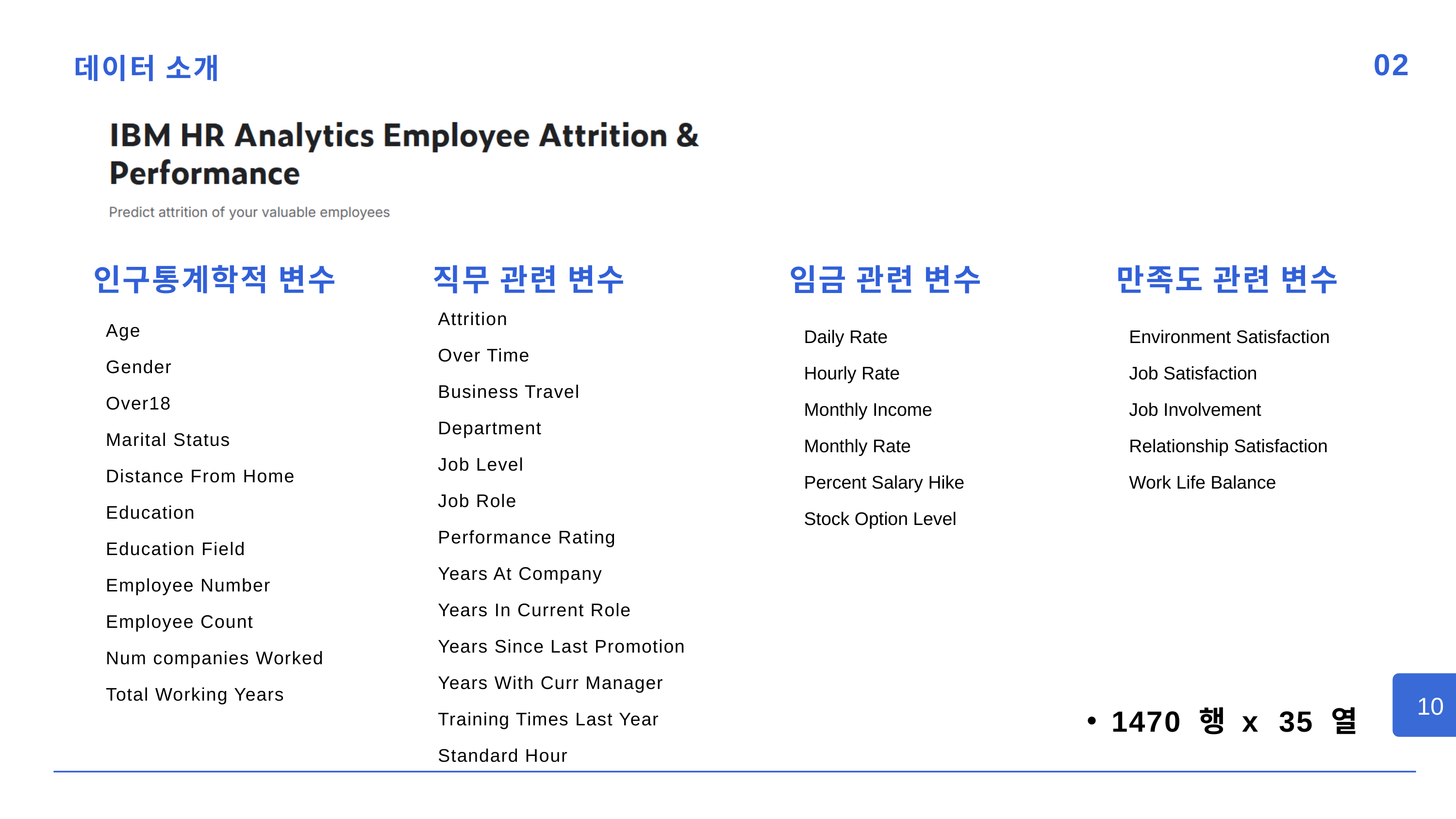

데이터 소개
02

인구통계학적 변수
 직무 관련 변수
임금 관련 변수
만족도 관련 변수
Attrition
Over Time
Business Travel
Department
Job Level
Job Role
Performance Rating
Years At Company
Years In Current Role
Years Since Last Promotion
Years With Curr Manager
Training Times Last Year
Standard Hour
Age
Gender
Over18
Marital Status
Distance From Home
Education
Education Field
Employee Number
Employee Count
Num companies Worked
Total Working Years
Daily Rate
Hourly Rate
Monthly Income
Monthly Rate
Percent Salary Hike
Stock Option Level
Environment Satisfaction
Job Satisfaction
Job Involvement
Relationship Satisfaction
Work Life Balance
10

1470 행 x  35 열